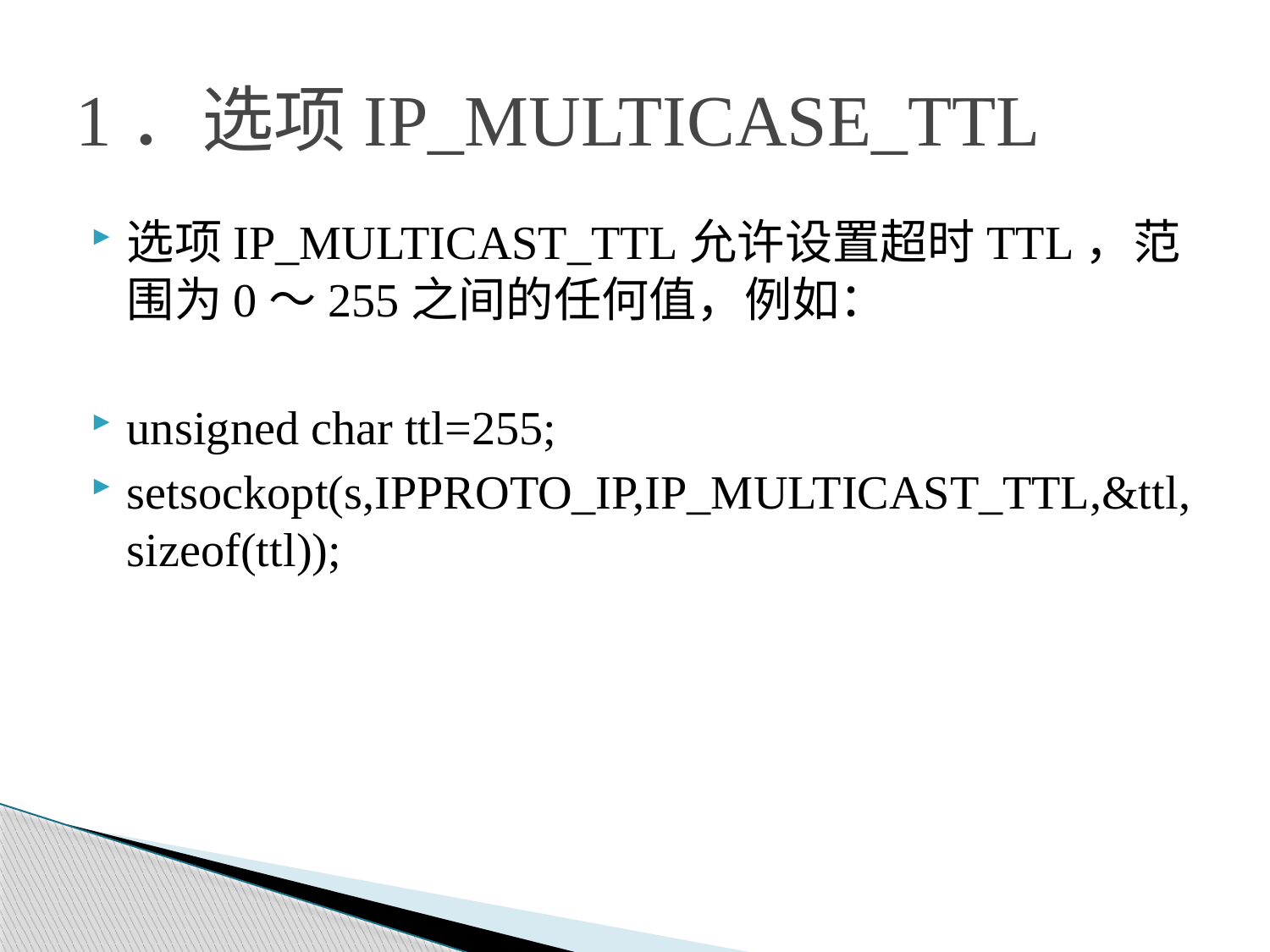

# 1．选项IP_MULTICASE_TTL
选项IP_MULTICAST_TTL允许设置超时TTL，范围为0～255之间的任何值，例如：

unsigned char ttl=255;
setsockopt(s,IPPROTO_IP,IP_MULTICAST_TTL,&ttl,sizeof(ttl));